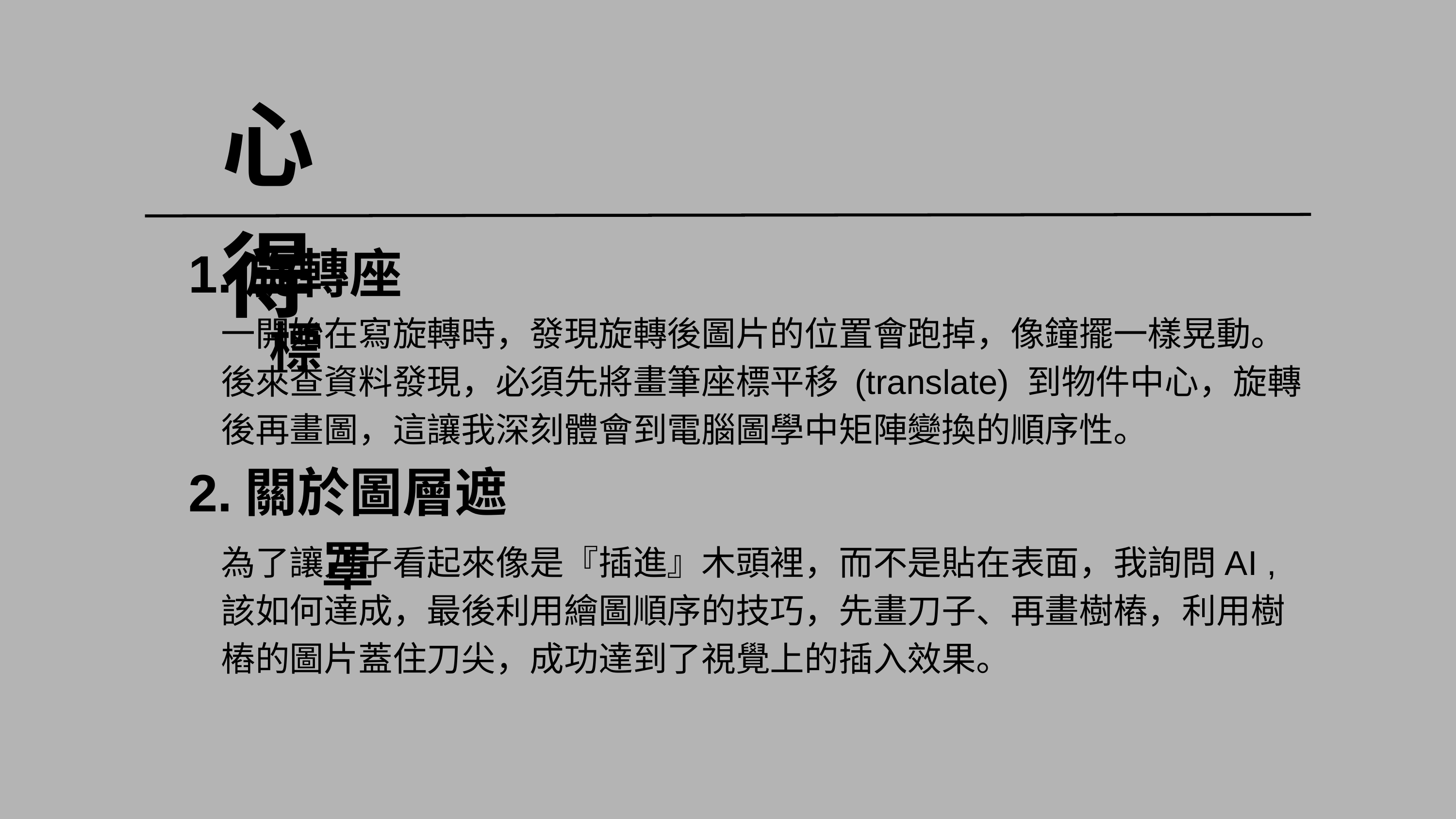

心得

1.旋轉座標
一開始在寫旋轉時，發現旋轉後圖片的位置會跑掉，像鐘擺一樣晃動。後來查資料發現，必須先將畫筆座標平移 (translate) 到物件中心，旋轉後再畫圖，這讓我深刻體會到電腦圖學中矩陣變換的順序性。
2.關於圖層遮罩
為了讓刀子看起來像是『插進』木頭裡，而不是貼在表面，我詢問AI , 該如何達成，最後利用繪圖順序的技巧，先畫刀子、再畫樹樁，利用樹樁的圖片蓋住刀尖，成功達到了視覺上的插入效果。